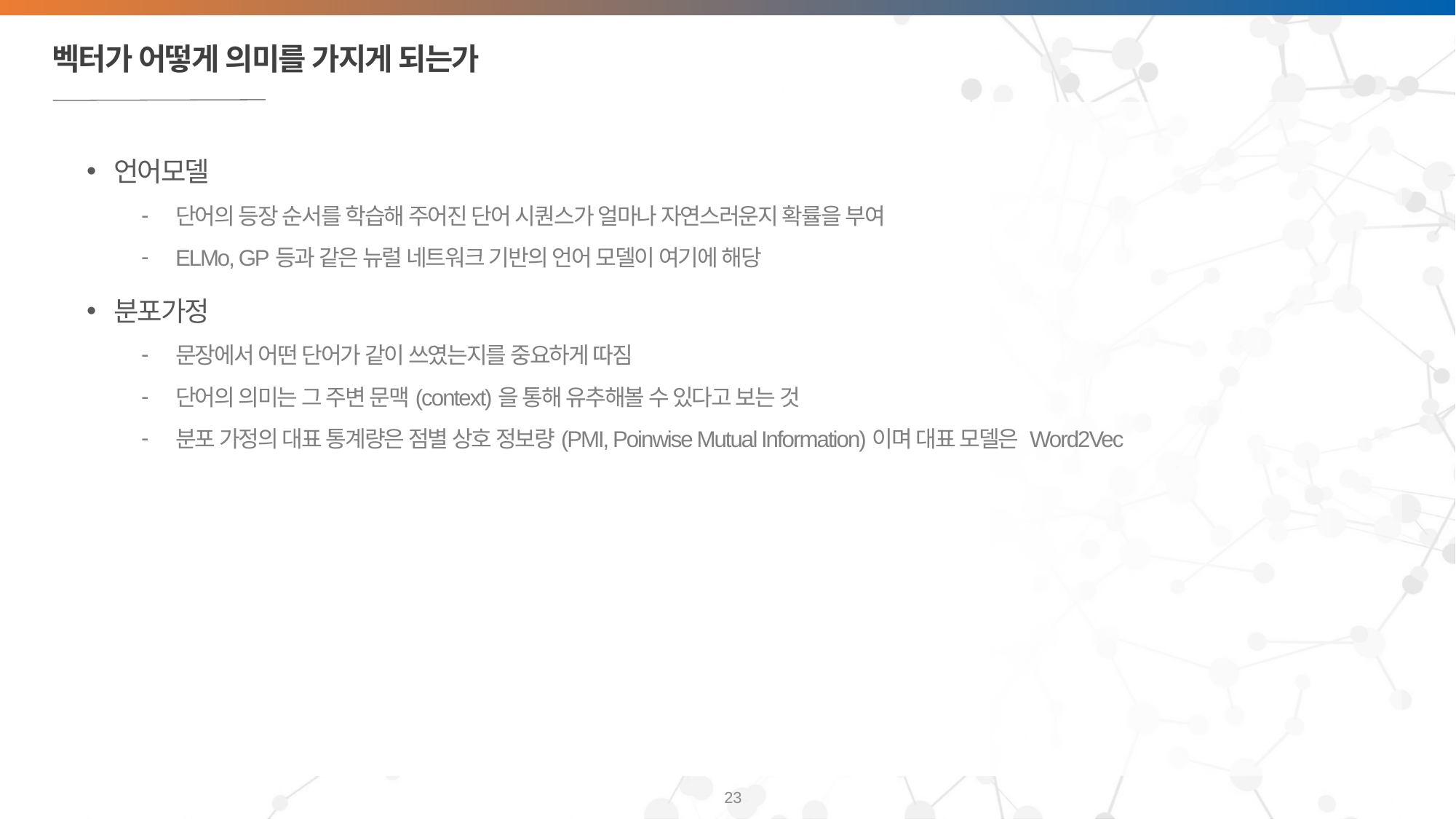

# 벡터가 어떻게 의미를 가지게 되는가

언어모델
단어의 등장 순서를 학습해 주어진 단어 시퀀스가 얼마나 자연스러운지 확률을 부여
ELMo, GP등과 같은 뉴럴 네트워크 기반의 언어 모델이 여기에 해당
분포가정
문장에서 어떤 단어가 같이 쓰였는지를 중요하게 따짐
단어의 의미는 그 주변 문맥(context)을 통해 유추해볼 수 있다고 보는 것
분포 가정의 대표 통계량은 점별 상호 정보량(PMI, Poinwise Mutual Information)이며 대표 모델은 Word2Vec
23